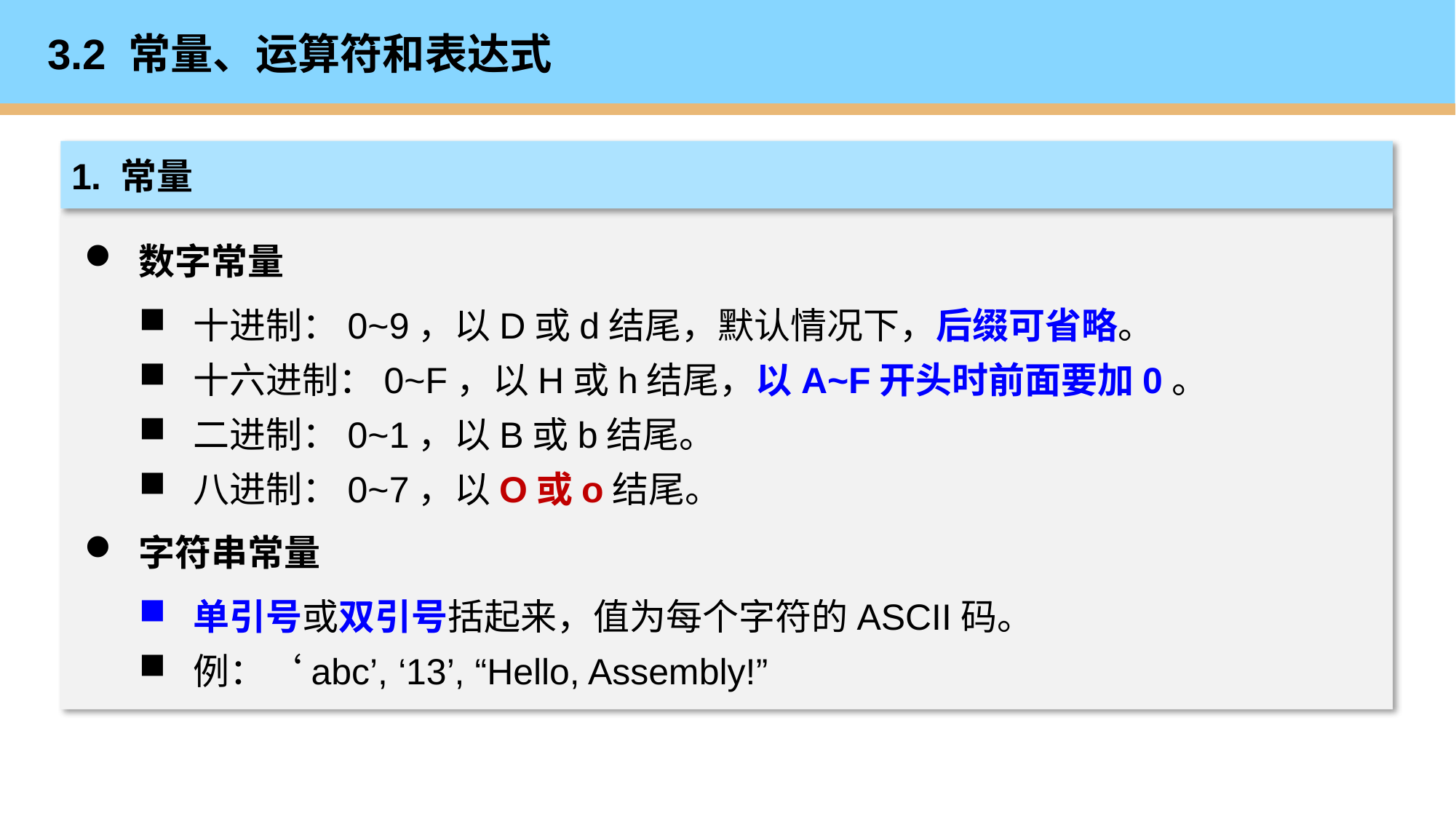

# 3.2 常量、运算符和表达式
1. 常量
数字常量
十进制：0~9，以D或d结尾，默认情况下，后缀可省略。
十六进制：0~F，以H或h结尾，以A~F开头时前面要加0。
二进制：0~1，以B或b结尾。
八进制：0~7，以O或o结尾。
字符串常量
单引号或双引号括起来，值为每个字符的ASCII码。
例：‘abc’, ‘13’, “Hello, Assembly!”
109